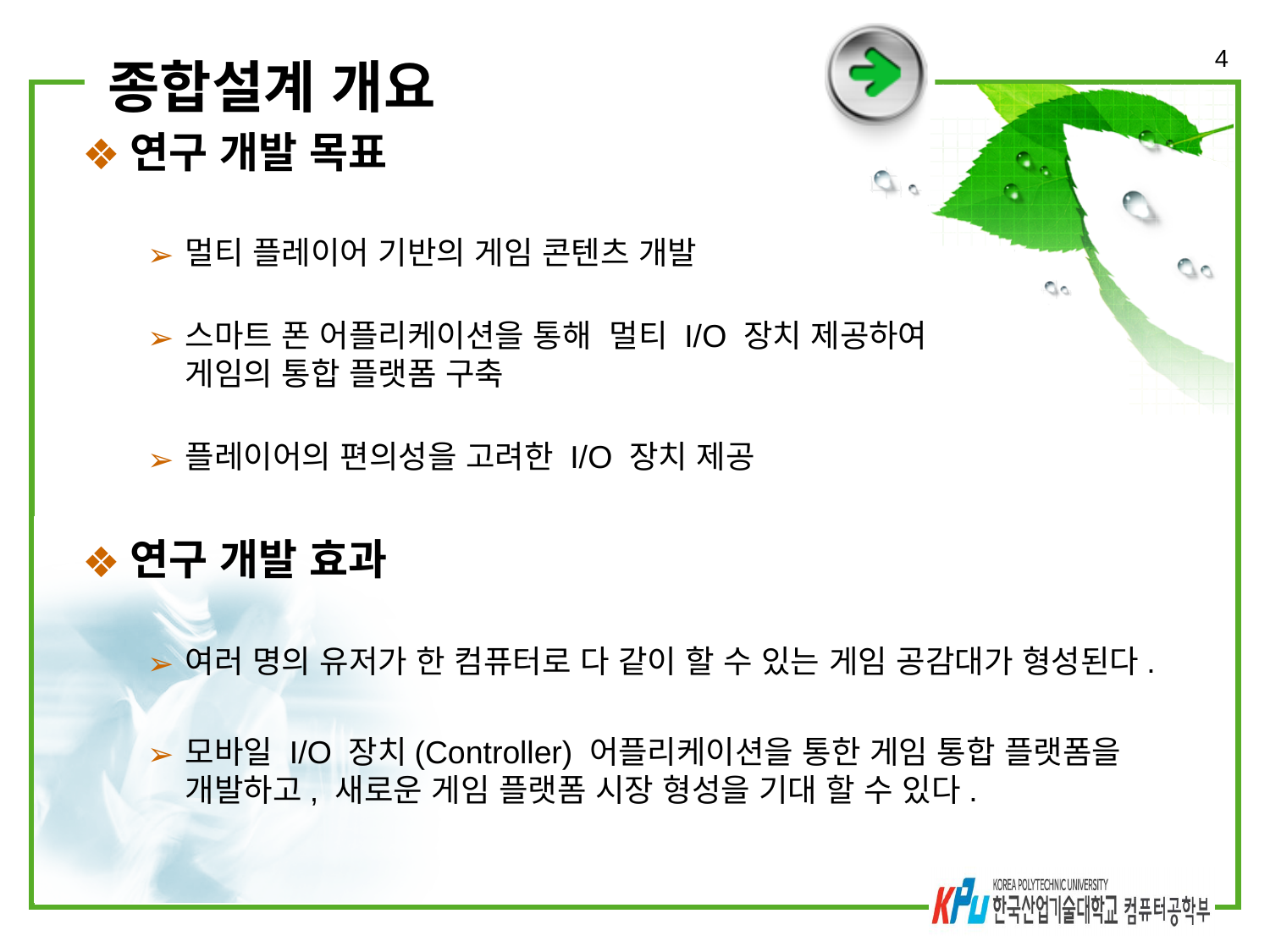

4
# 종합설계 개요
연구 개발 목표

멀티 플레이어 기반의 게임 콘텐츠 개발
스마트 폰 어플리케이션을 통해  멀티 I/O 장치 제공하여
게임의 통합 플랫폼 구축
플레이어의 편의성을 고려한 I/O 장치 제공

연구 개발 효과
여러 명의 유저가 한 컴퓨터로 다 같이 할 수 있는 게임 공감대가 형성된다.

모바일 I/O 장치(Controller) 어플리케이션을 통한 게임 통합 플랫폼을 개발하고, 새로운 게임 플랫폼 시장 형성을 기대 할 수 있다.